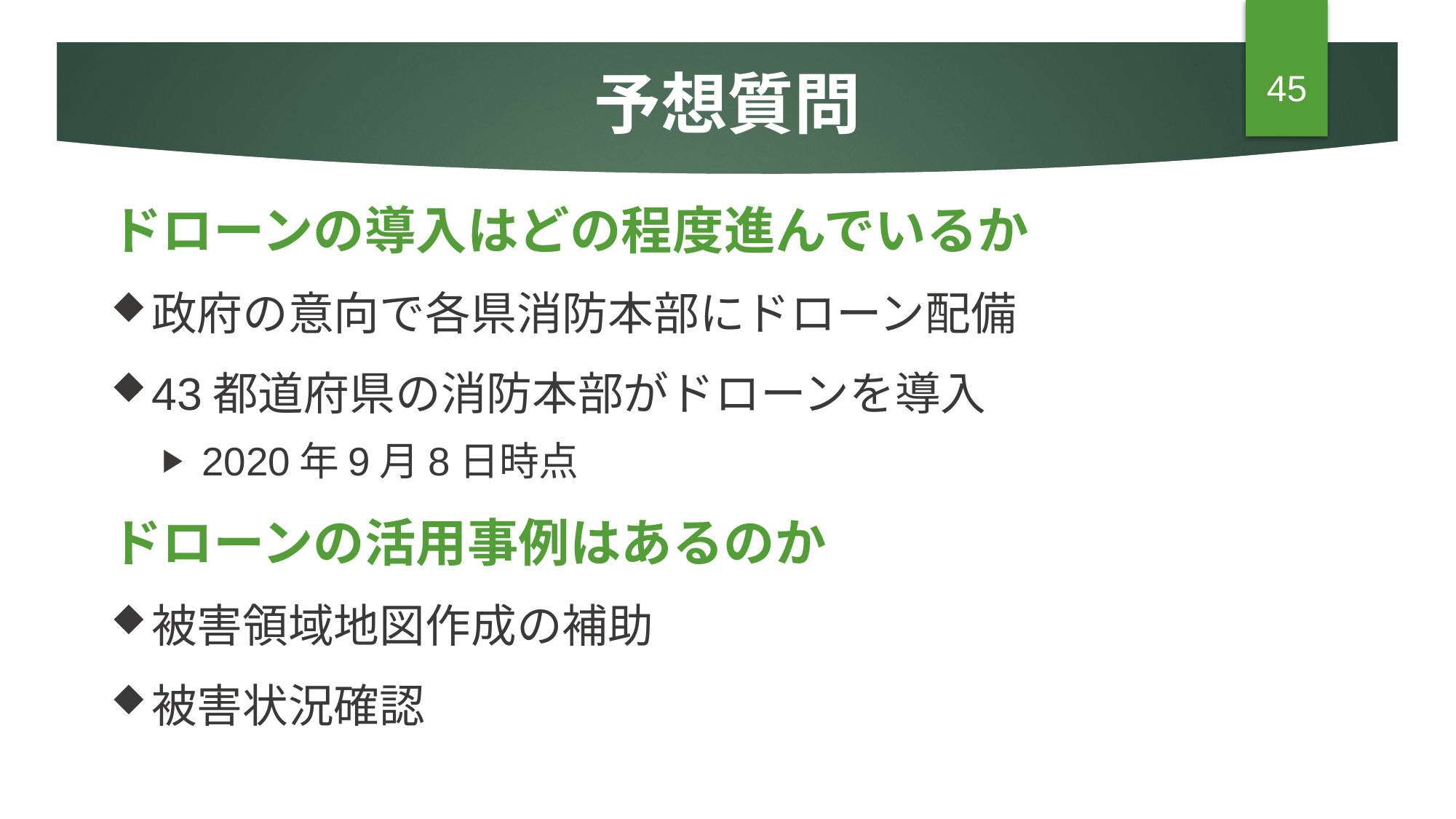

# 予想質問
45
ドローンの導入はどの程度進んでいるか
政府の意向で各県消防本部にドローン配備
43都道府県の消防本部がドローンを導入
2020年9月8日時点
ドローンの活用事例はあるのか
被害領域地図作成の補助
被害状況確認